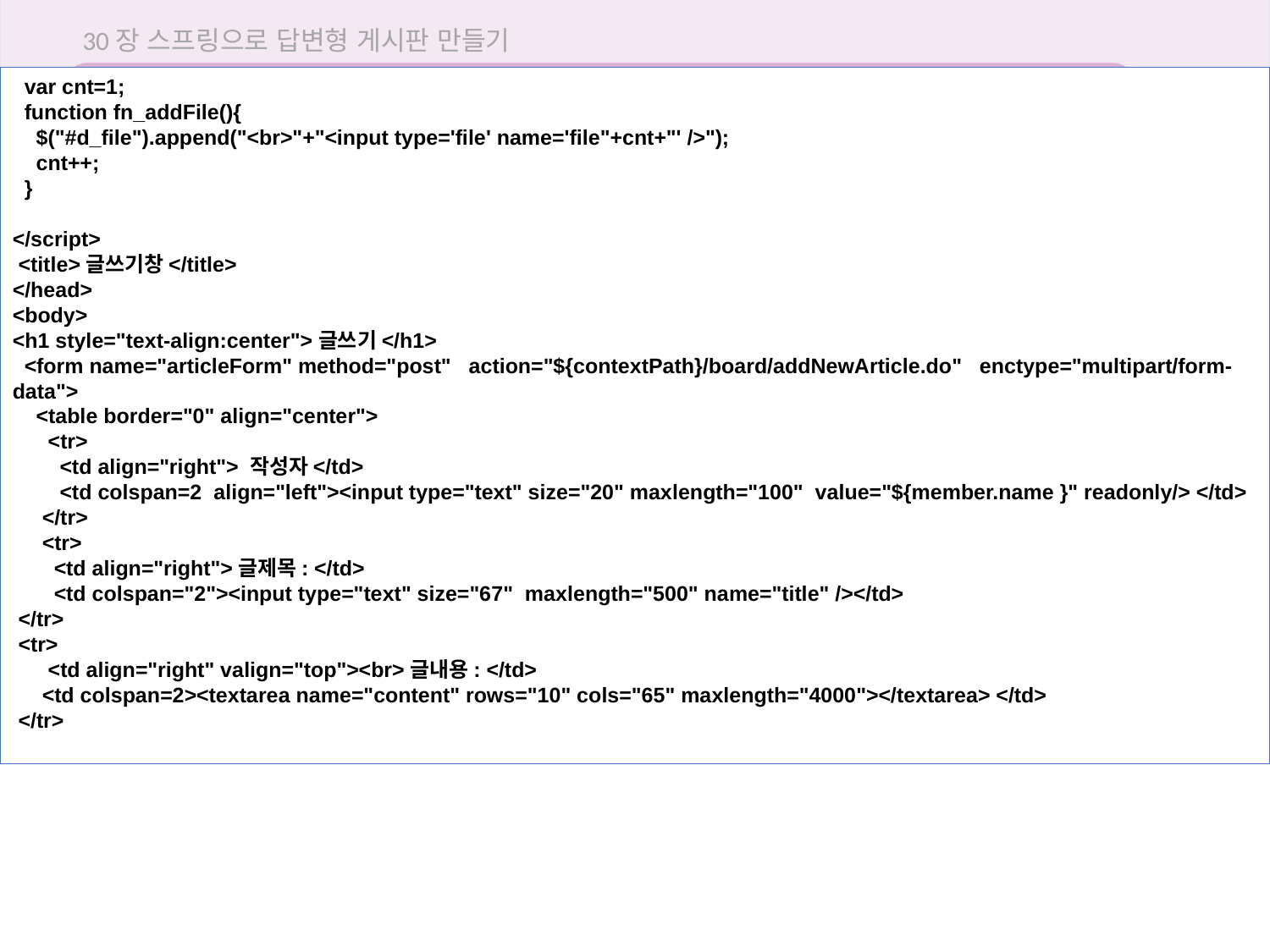

30장 스프링으로 답변형 게시판 만들기
  var cnt=1;
  function fn_addFile(){
    $("#d_file").append("<br>"+"<input type='file' name='file"+cnt+"' />");
    cnt++;
  }

</script>
 <title>글쓰기창</title>
</head>
<body>
<h1 style="text-align:center">글쓰기</h1>
  <form name="articleForm" method="post"   action="${contextPath}/board/addNewArticle.do"   enctype="multipart/form-data">
    <table border="0" align="center">
      <tr>
        <td align="right"> 작성자</td>
        <td colspan=2  align="left"><input type="text" size="20" maxlength="100"  value="${member.name }" readonly/> </td>
     </tr>
     <tr>
       <td align="right">글제목: </td>
       <td colspan="2"><input type="text" size="67"  maxlength="500" name="title" /></td>
 </tr>
 <tr>
      <td align="right" valign="top"><br>글내용: </td>
     <td colspan=2><textarea name="content" rows="10" cols="65" maxlength="4000"></textarea> </td>
 </tr>